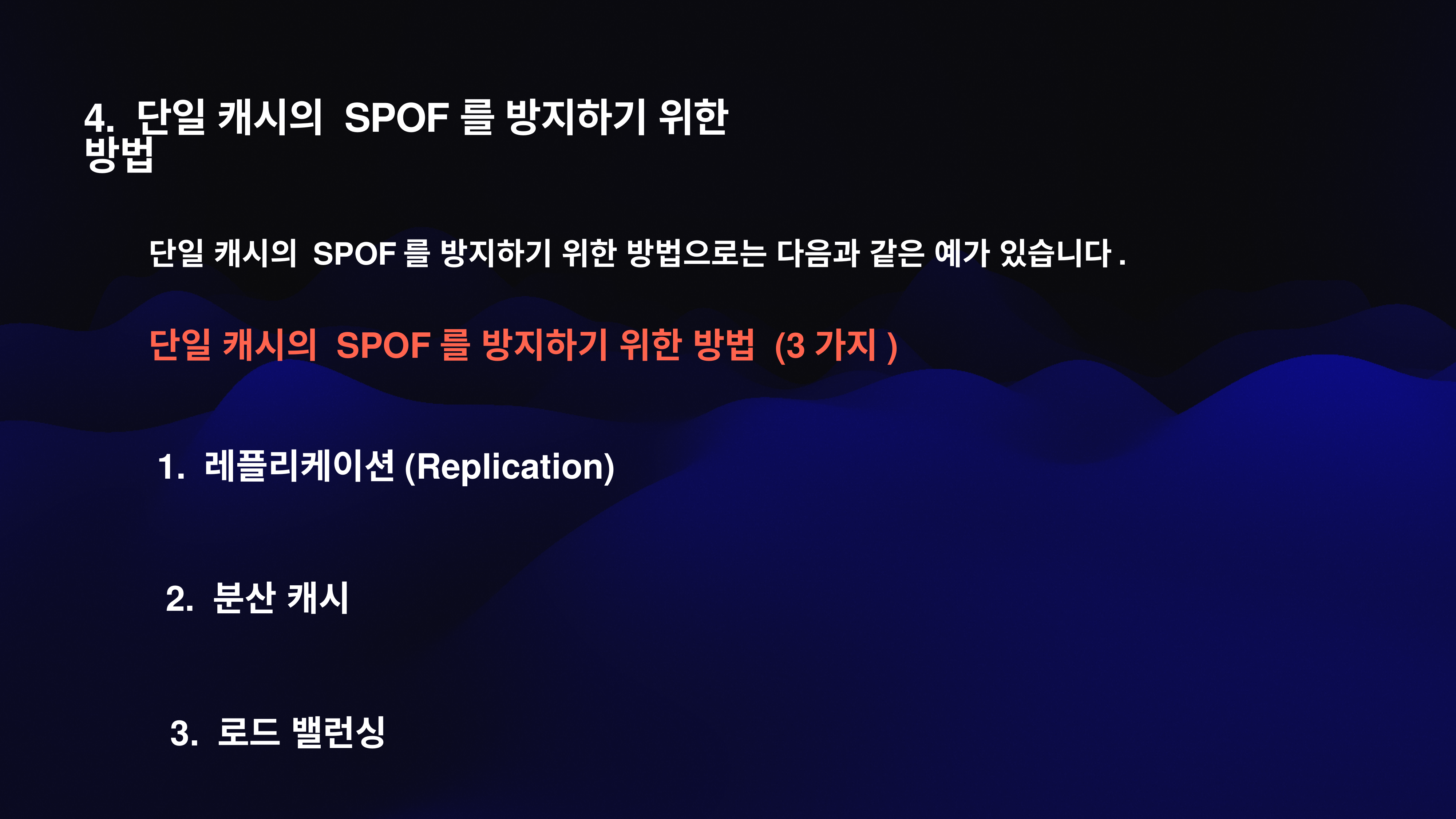

4. 단일 캐시의 SPOF를 방지하기 위한 방법
단일 캐시의 SPOF를 방지하기 위한 방법으로는 다음과 같은 예가 있습니다.
단일 캐시의 SPOF를 방지하기 위한 방법 (3가지)
1. 레플리케이션(Replication)
2. 분산 캐시
3. 로드 밸런싱